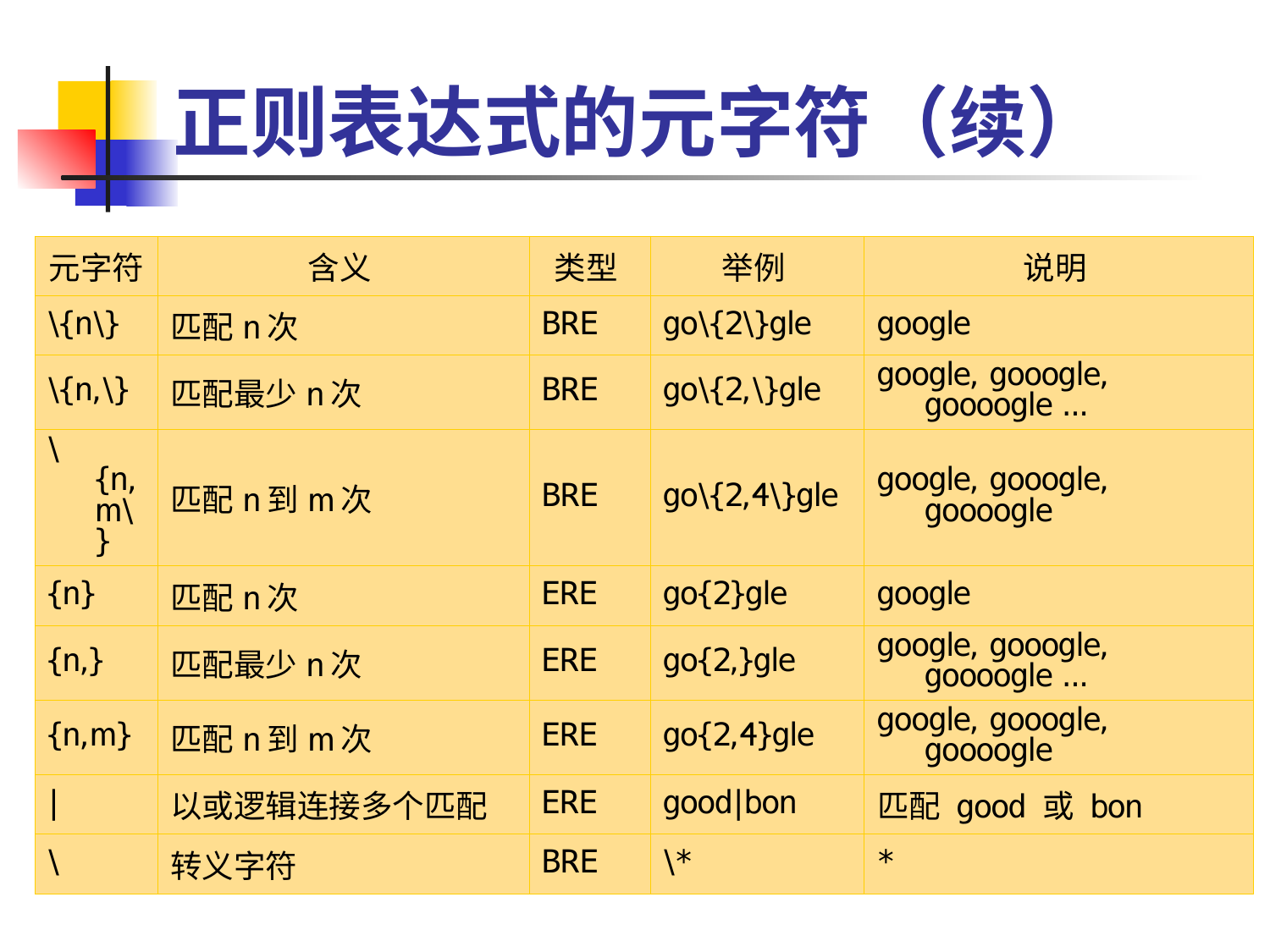

# 正则表达式的元字符（续）
| 元字符 | 含义 | 类型 | 举例 | 说明 |
| --- | --- | --- | --- | --- |
| \{n\} | 匹配n次 | BRE | go\{2\}gle | google |
| \{n,\} | 匹配最少n次 | BRE | go\{2,\}gle | google, gooogle, goooogle … |
| \{n,m\} | 匹配n到m次 | BRE | go\{2,4\}gle | google, gooogle, goooogle |
| {n} | 匹配n次 | ERE | go{2}gle | google |
| {n,} | 匹配最少n次 | ERE | go{2,}gle | google, gooogle, goooogle … |
| {n,m} | 匹配n到m次 | ERE | go{2,4}gle | google, gooogle, goooogle |
| | | 以或逻辑连接多个匹配 | ERE | good|bon | 匹配 good 或 bon |
| \ | 转义字符 | BRE | \\* | \* |